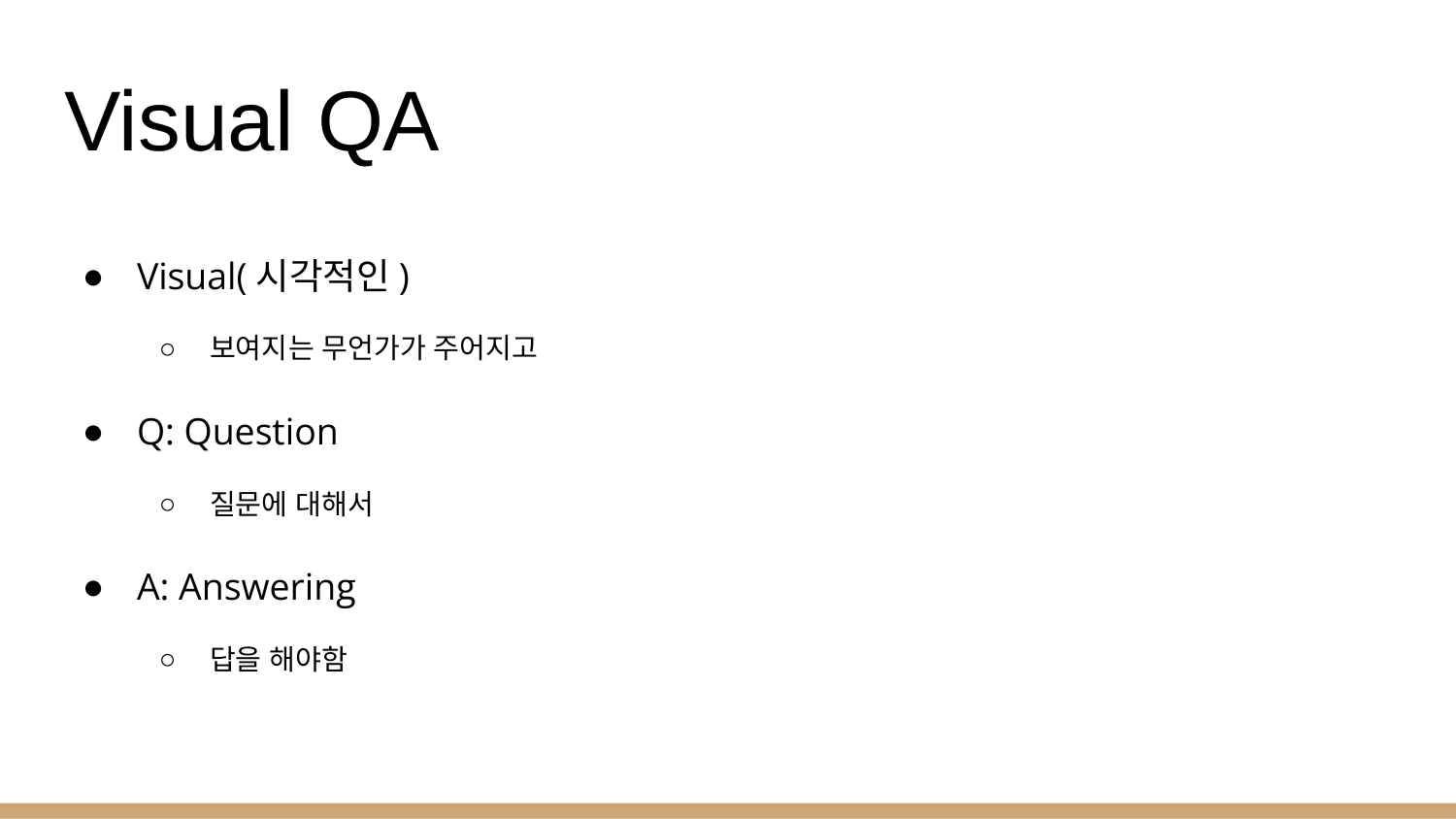

# Visual QA
Visual(시각적인)
보여지는 무언가가 주어지고
Q: Question
질문에 대해서
A: Answering
답을 해야함